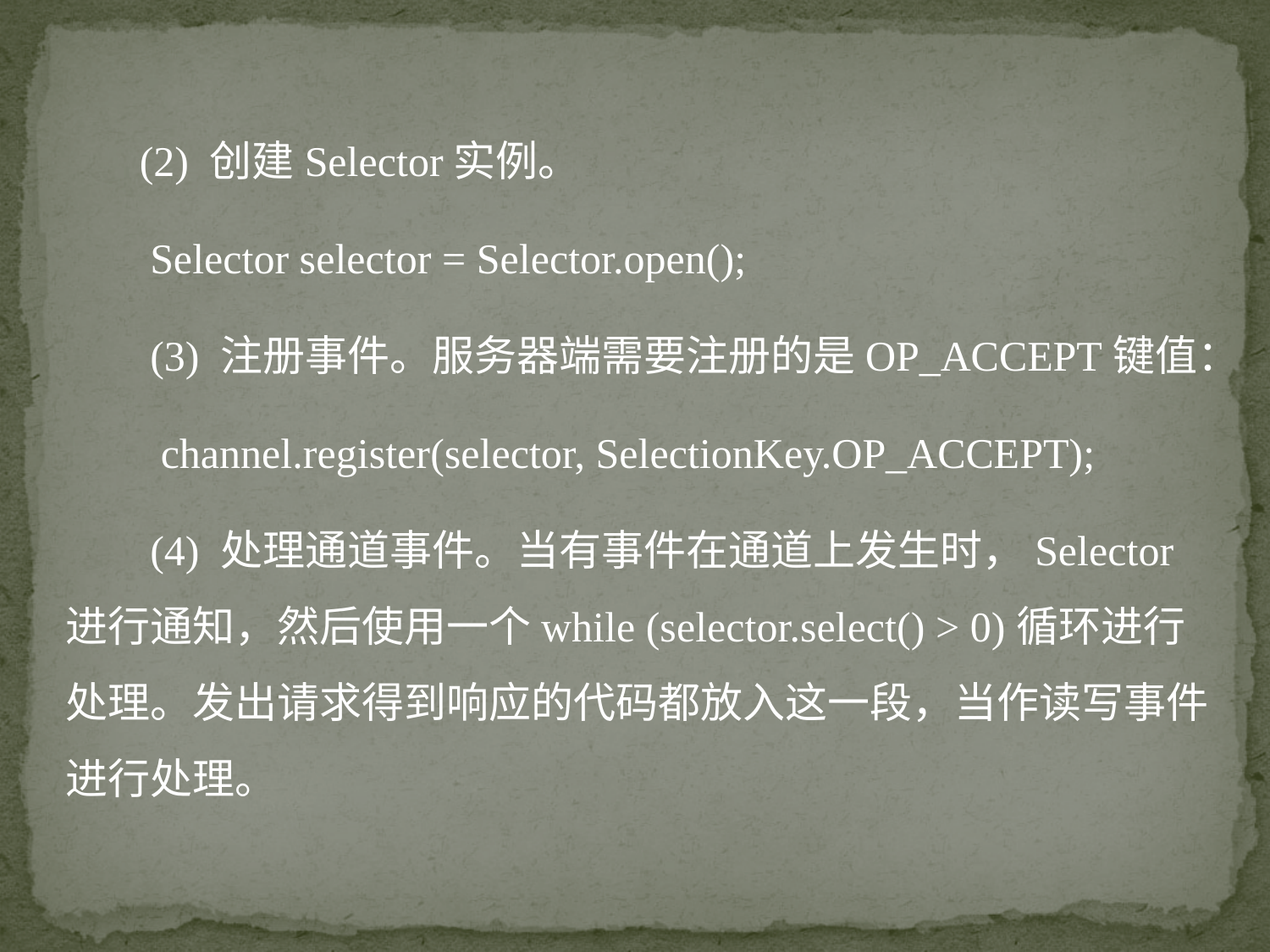

(2) 创建Selector实例。
        Selector selector = Selector.open();
        (3) 注册事件。服务器端需要注册的是OP_ACCEPT键值：
         channel.register(selector, SelectionKey.OP_ACCEPT);
        (4) 处理通道事件。当有事件在通道上发生时，Selector进行通知，然后使用一个while (selector.select() > 0)循环进行处理。发出请求得到响应的代码都放入这一段，当作读写事件进行处理。